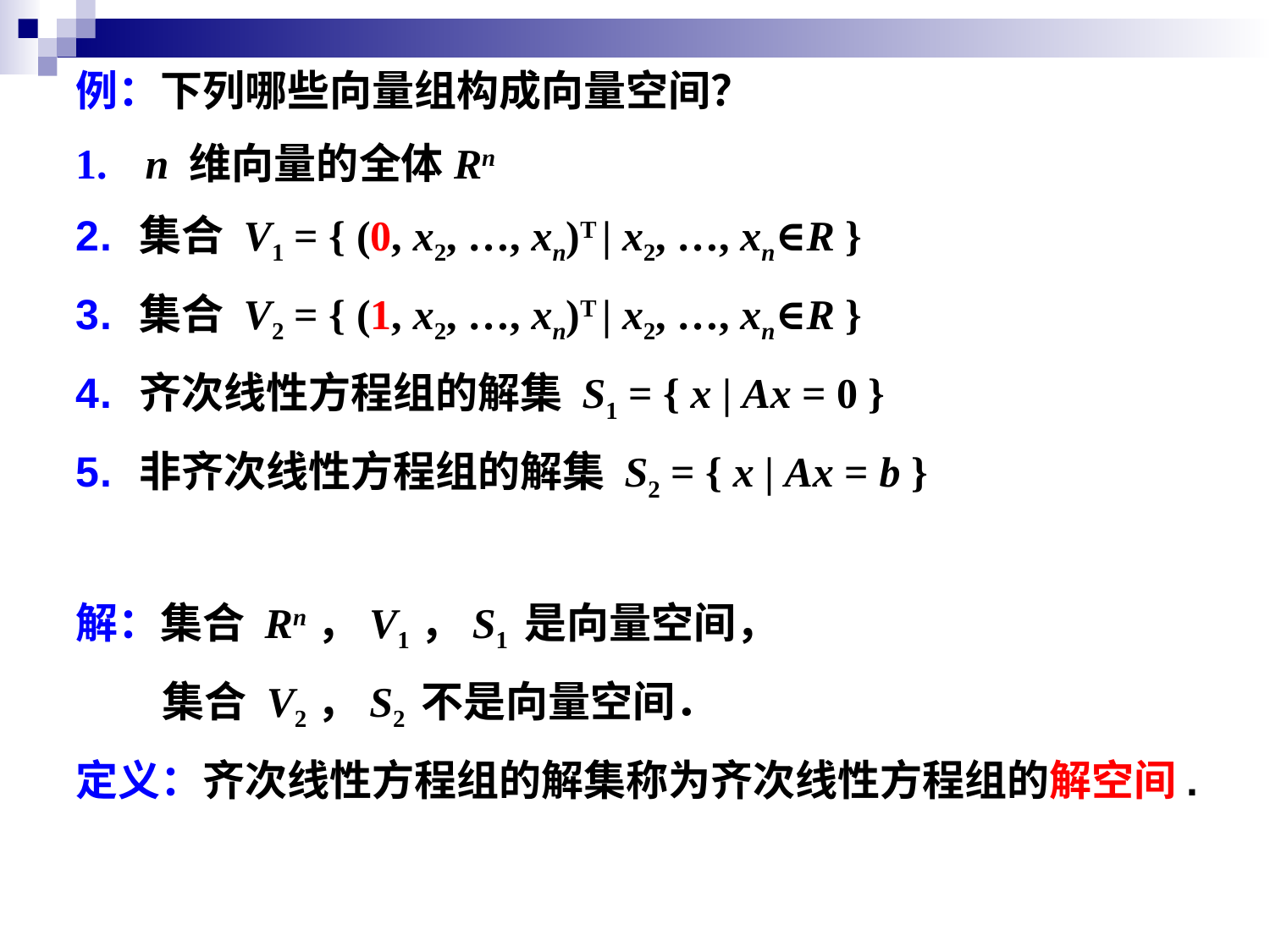

例：下列哪些向量组构成向量空间？
 n 维向量的全体Rn
集合 V1 = { (0, x2, …, xn)T | x2, …, xn∈R }
集合 V2 = { (1, x2, …, xn)T | x2, …, xn∈R }
齐次线性方程组的解集 S1 = { x | Ax = 0 }
非齐次线性方程组的解集 S2 = { x | Ax = b }

解：集合 Rn，V1，S1 是向量空间，
        集合 V2，S2 不是向量空间．
定义：齐次线性方程组的解集称为齐次线性方程组的解空间.